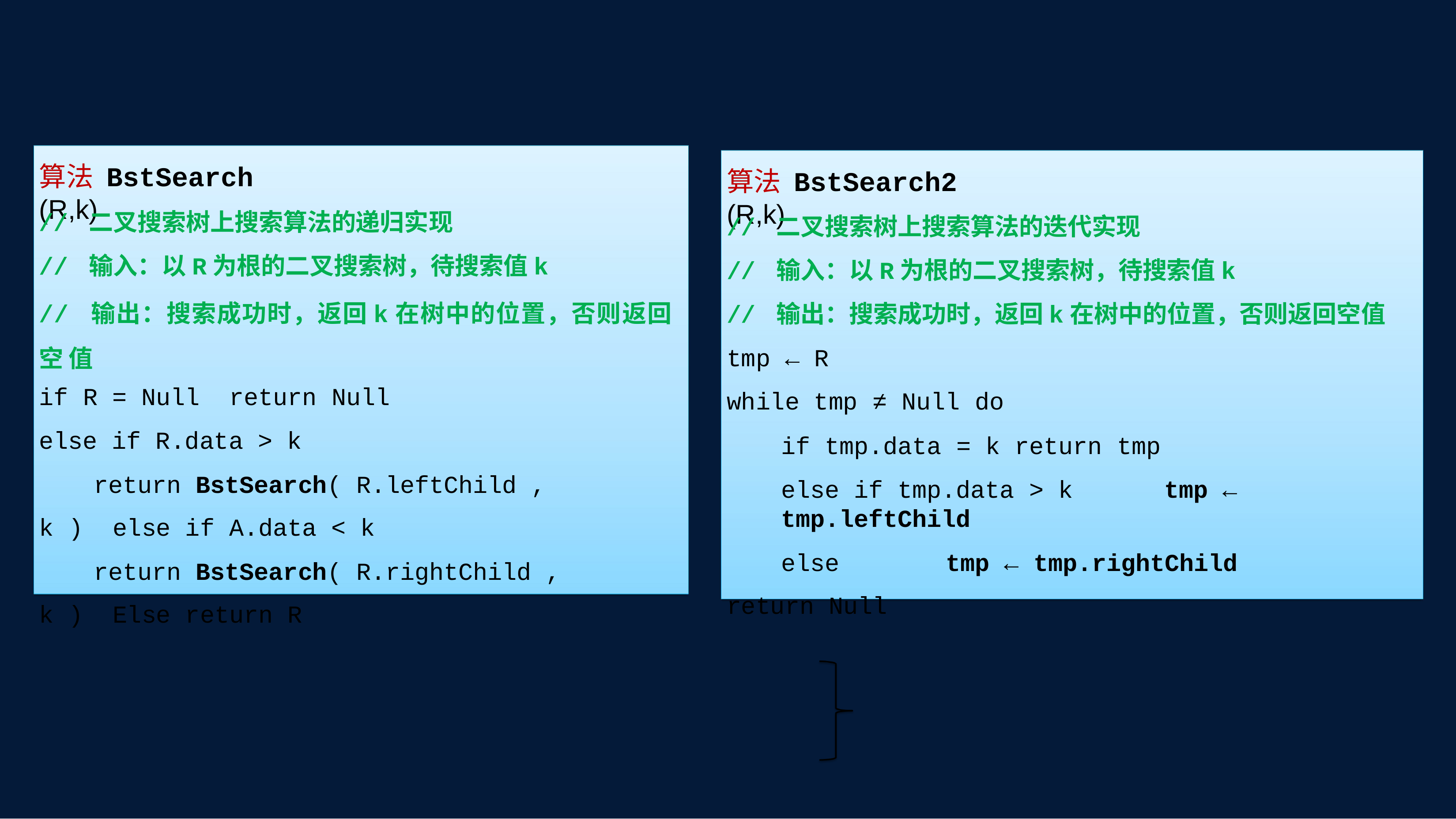

# 算法 BstSearch (R,k)
算法 BstSearch2 (R,k)
// 二叉搜索树上搜索算法的递归实现
// 输入：以R为根的二叉搜索树，待搜索值k
// 输出：搜索成功时，返回k在树中的位置，否则返回空 值
if R = Null	return Null
else if R.data > k
return BstSearch( R.leftChild , k )  else if A.data < k
return BstSearch( R.rightChild , k )  Else return R
// 二叉搜索树上搜索算法的迭代实现
// 输入：以R为根的二叉搜索树，待搜索值k
// 输出：搜索成功时，返回k在树中的位置，否则返回空值
tmp ← R
while tmp ≠ Null do
if tmp.data = k return tmp
else if tmp.data > k	tmp ← tmp.leftChild
else	tmp ← tmp.rightChild
return Null